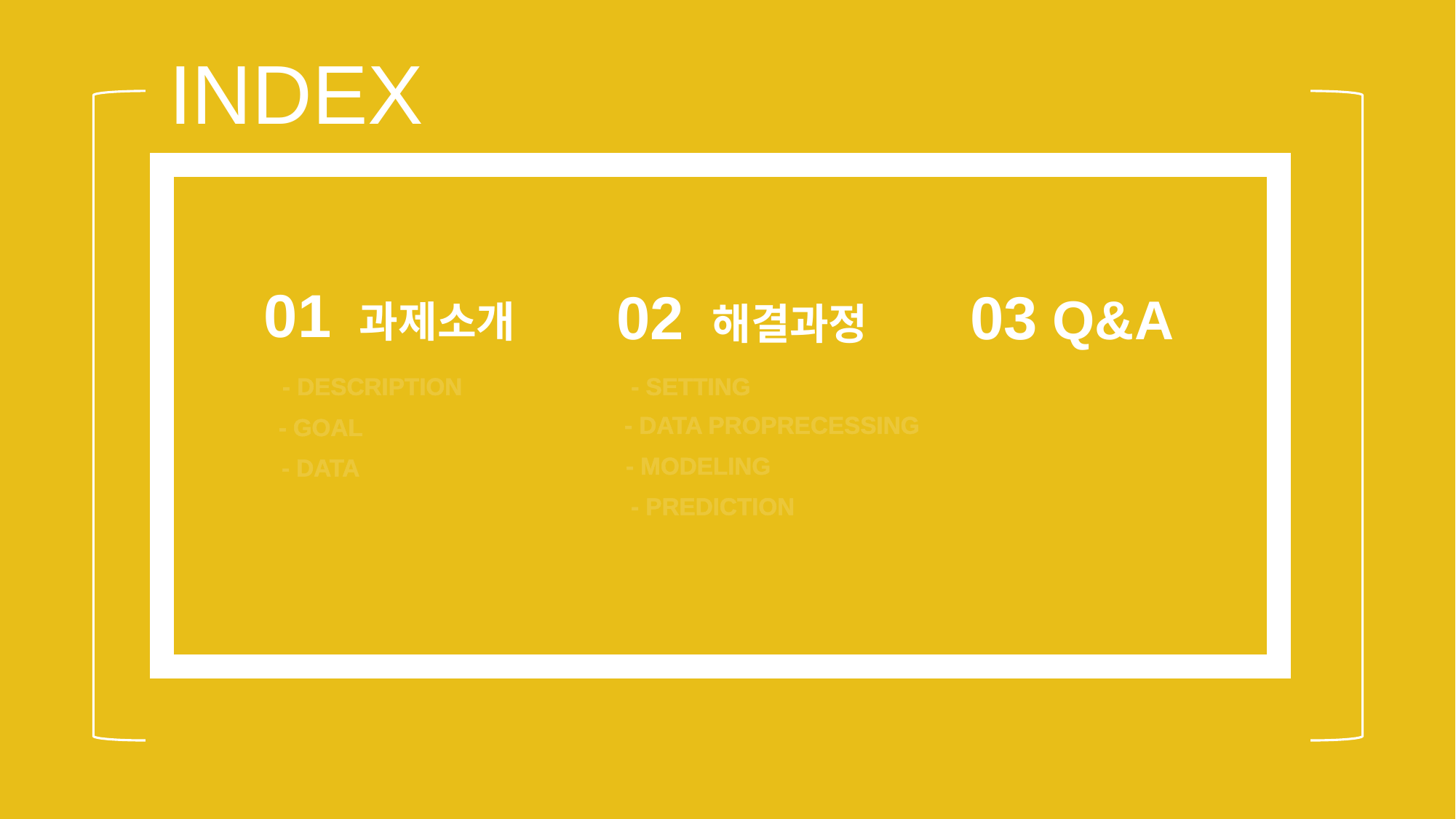

INDEX

01 과제소개
02 해결과정
03 Q&A
- DESCRIPTION
- SETTING
- DATA PROPRECESSING
- GOAL
- MODELING
- DATA
- PREDICTION